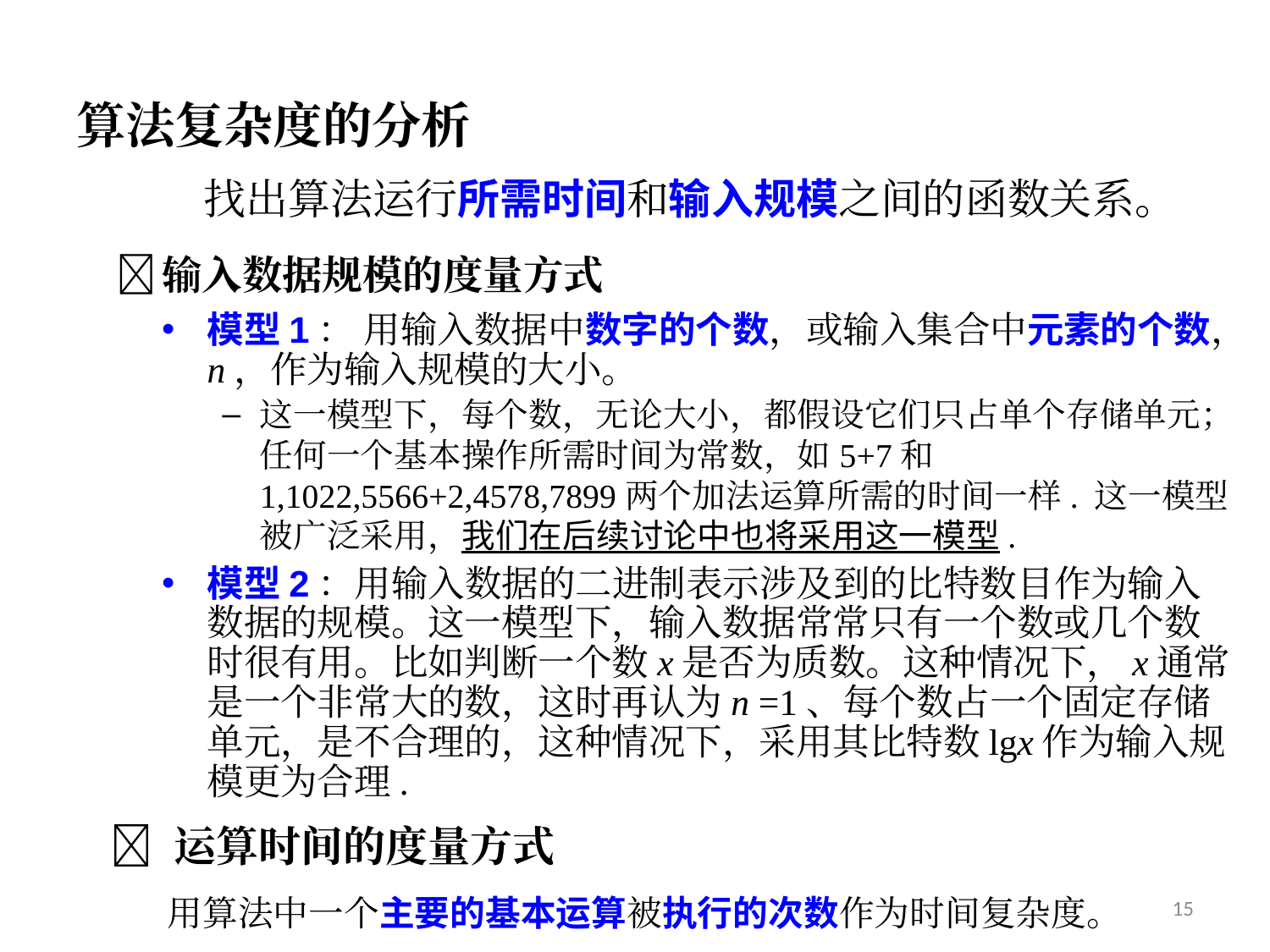

# 算法复杂度的分析 找出算法运行所需时间和输入规模之间的函数关系。
•	输入数据规模的度量方式
模型1： 用输入数据中数字的个数，或输入集合中元素的个数，n，作为输入规模的大小。
这一模型下，每个数，无论大小，都假设它们只占单个存储单元；任何一个基本操作所需时间为常数，如5+7和1,1022,5566+2,4578,7899两个加法运算所需的时间一样. 这一模型被广泛采用，我们在后续讨论中也将采用这一模型.
模型2：用输入数据的二进制表示涉及到的比特数目作为输入数据的规模。这一模型下，输入数据常常只有一个数或几个数时很有用。比如判断一个数x是否为质数。这种情况下，x通常是一个非常大的数，这时再认为n =1、每个数占一个固定存储单元，是不合理的，这种情况下，采用其比特数lgx作为输入规模更为合理.
•	运算时间的度量方式
用算法中一个主要的基本运算被执行的次数作为时间复杂度。
15